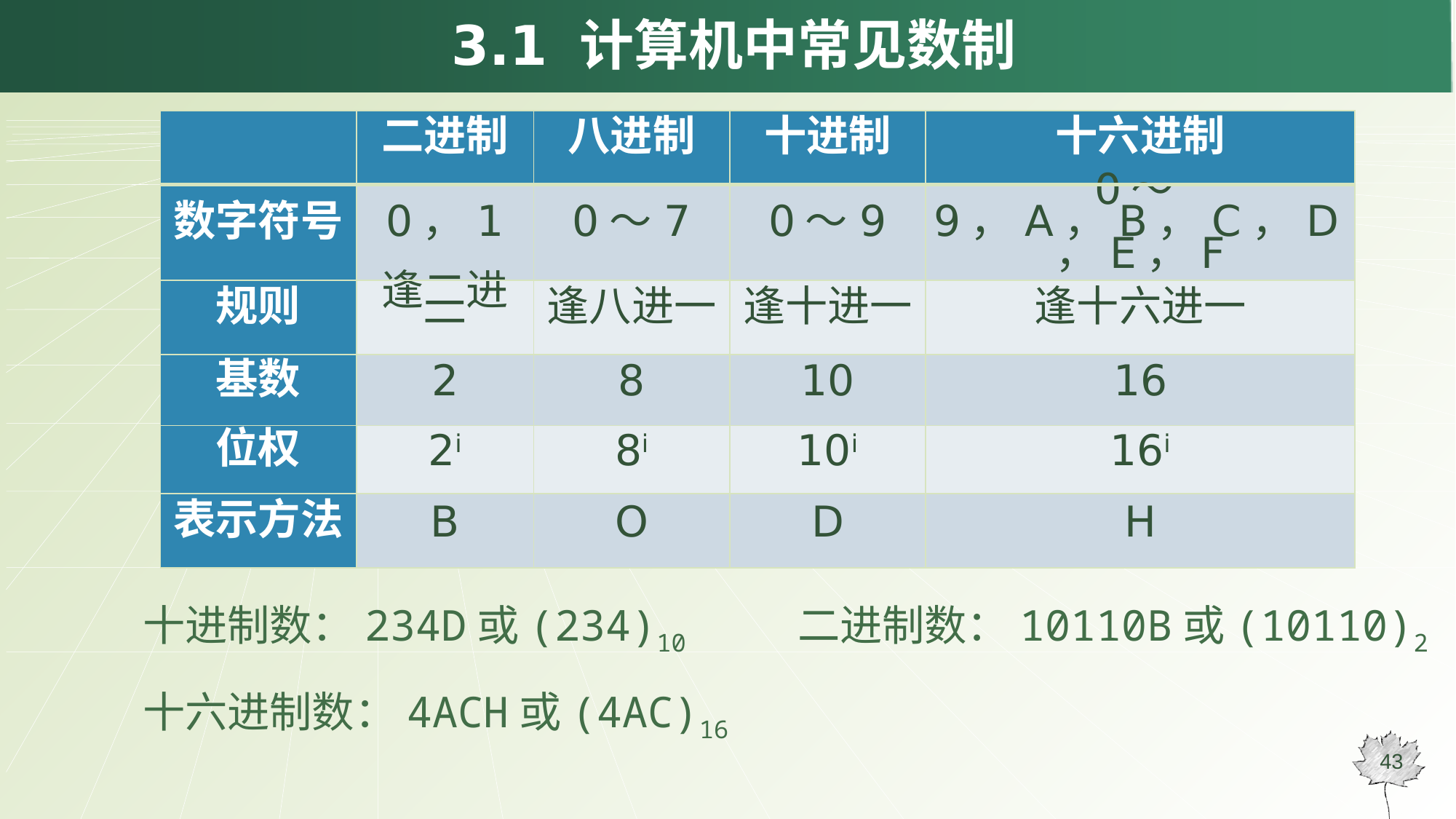

# 3.1 计算机中常见数制
|  | 二进制 | 八进制 | 十进制 | 十六进制 |
| --- | --- | --- | --- | --- |
| 数字符号 | 0，1 | 0～7 | 0～9 | 0～9，A，B，C，D，E，F |
| 规则 | 逢二进一 | 逢八进一 | 逢十进一 | 逢十六进一 |
| 基数 | 2 | 8 | 10 | 16 |
| 位权 | 2i | 8i | 10i | 16i |
| 表示方法 | B | O | D | H |
十进制数：234D或(234)10		二进制数：10110B或(10110)2
十六进制数：4ACH或(4AC)16
43